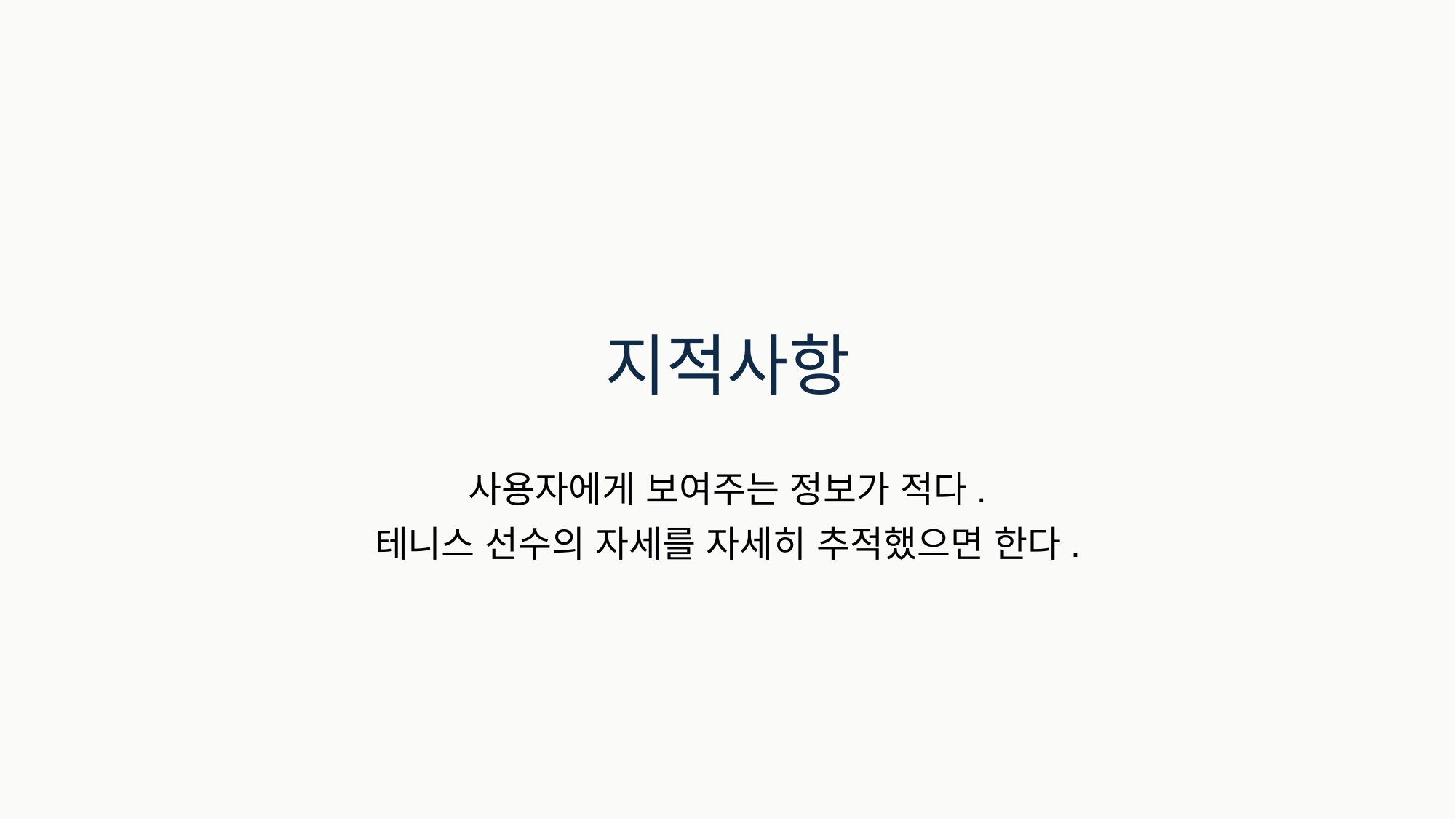

# 지적사항
사용자에게 보여주는 정보가 적다.
테니스 선수의 자세를 자세히 추적했으면 한다.